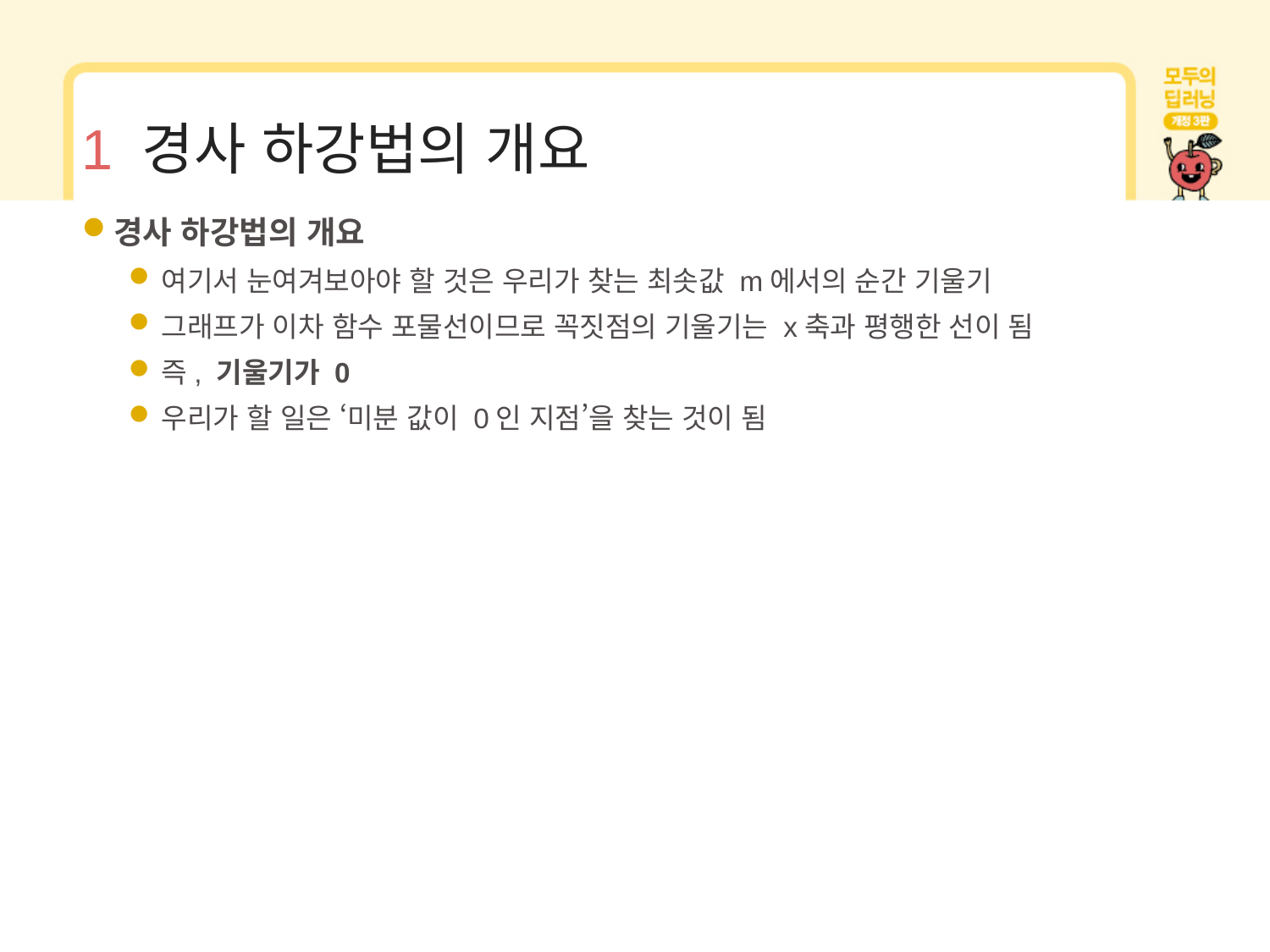

# 1 경사 하강법의 개요
경사 하강법의 개요
여기서 눈여겨보아야 할 것은 우리가 찾는 최솟값 m에서의 순간 기울기
그래프가 이차 함수 포물선이므로 꼭짓점의 기울기는 x축과 평행한 선이 됨
즉, 기울기가 0
우리가 할 일은 ‘미분 값이 0인 지점’을 찾는 것이 됨